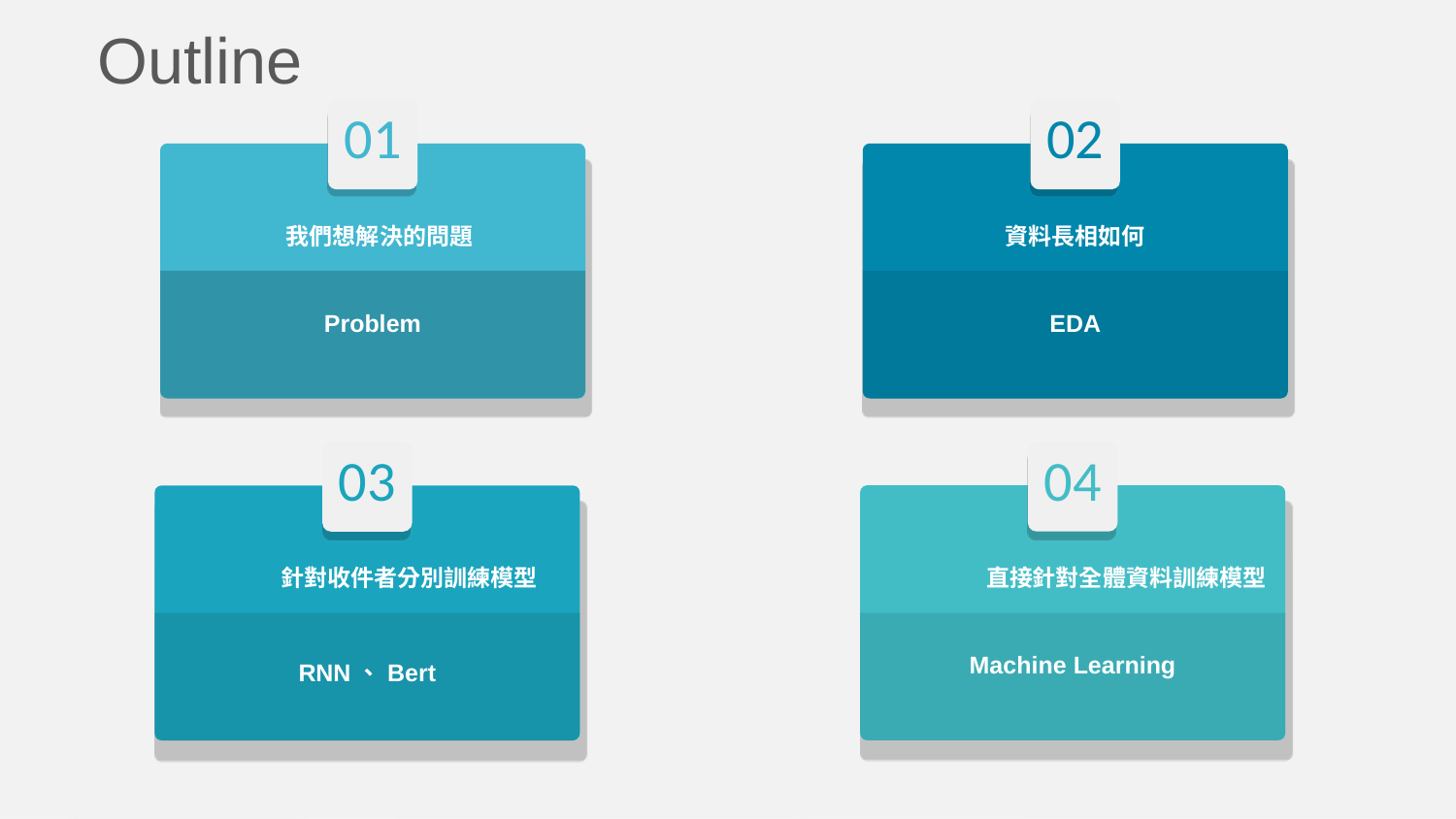

Outline
01

我們想解決的問題

Problem
02

資料長相如何

EDA
04

直接針對全體資料訓練模型

Machine Learning
03

針對收件者分別訓練模型

RNN、Bert